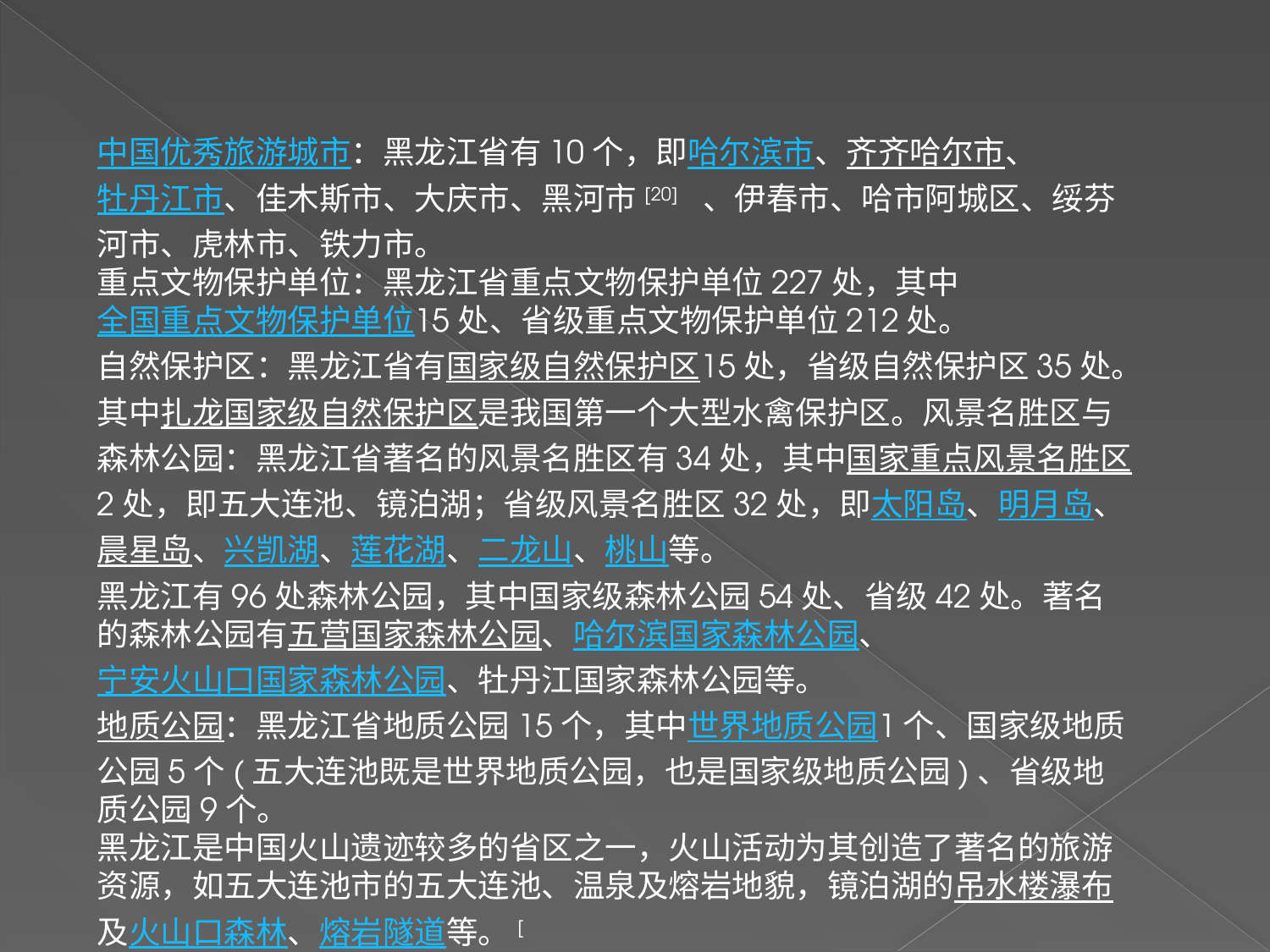

中国优秀旅游城市：黑龙江省有10个，即哈尔滨市、齐齐哈尔市、牡丹江市、佳木斯市、大庆市、黑河市[20]  、伊春市、哈市阿城区、绥芬河市、虎林市、铁力市。
重点文物保护单位：黑龙江省重点文物保护单位227处，其中全国重点文物保护单位15处、省级重点文物保护单位212处。
自然保护区：黑龙江省有国家级自然保护区15处，省级自然保护区35处。其中扎龙国家级自然保护区是我国第一个大型水禽保护区。风景名胜区与森林公园：黑龙江省著名的风景名胜区有34处，其中国家重点风景名胜区2处，即五大连池、镜泊湖；省级风景名胜区32处，即太阳岛、明月岛、晨星岛、兴凯湖、莲花湖、二龙山、桃山等。
黑龙江有96处森林公园，其中国家级森林公园54处、省级42处。著名的森林公园有五营国家森林公园、哈尔滨国家森林公园、宁安火山口国家森林公园、牡丹江国家森林公园等。
地质公园：黑龙江省地质公园15个，其中世界地质公园1个、国家级地质公园5个(五大连池既是世界地质公园，也是国家级地质公园)、省级地质公园9个。
黑龙江是中国火山遗迹较多的省区之一，火山活动为其创造了著名的旅游资源，如五大连池市的五大连池、温泉及熔岩地貌，镜泊湖的吊水楼瀑布及火山口森林、熔岩隧道等。[